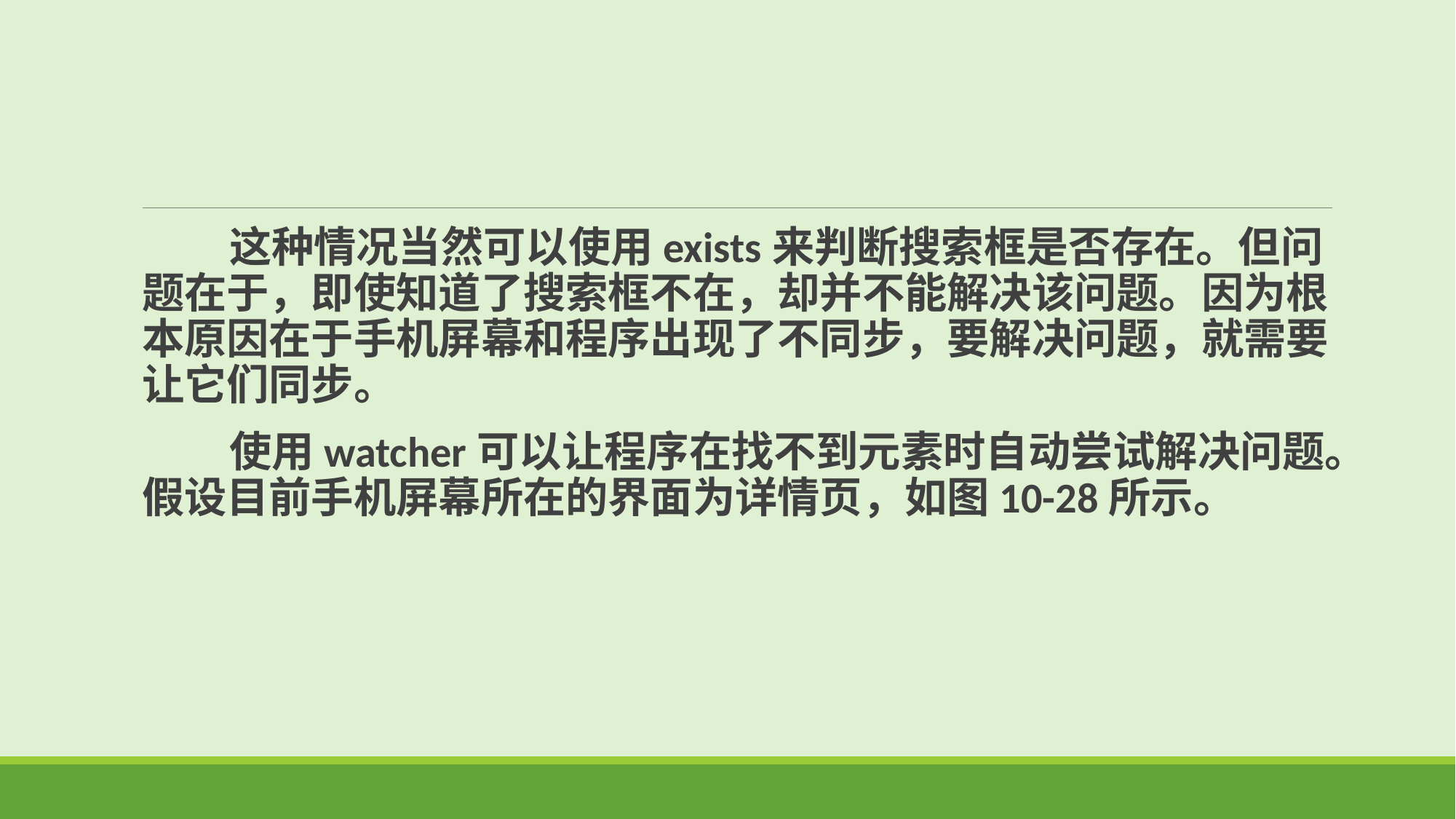

这种情况当然可以使用exists来判断搜索框是否存在。但问题在于，即使知道了搜索框不在，却并不能解决该问题。因为根本原因在于手机屏幕和程序出现了不同步，要解决问题，就需要让它们同步。
        使用watcher可以让程序在找不到元素时自动尝试解决问题。假设目前手机屏幕所在的界面为详情页，如图10-28所示。